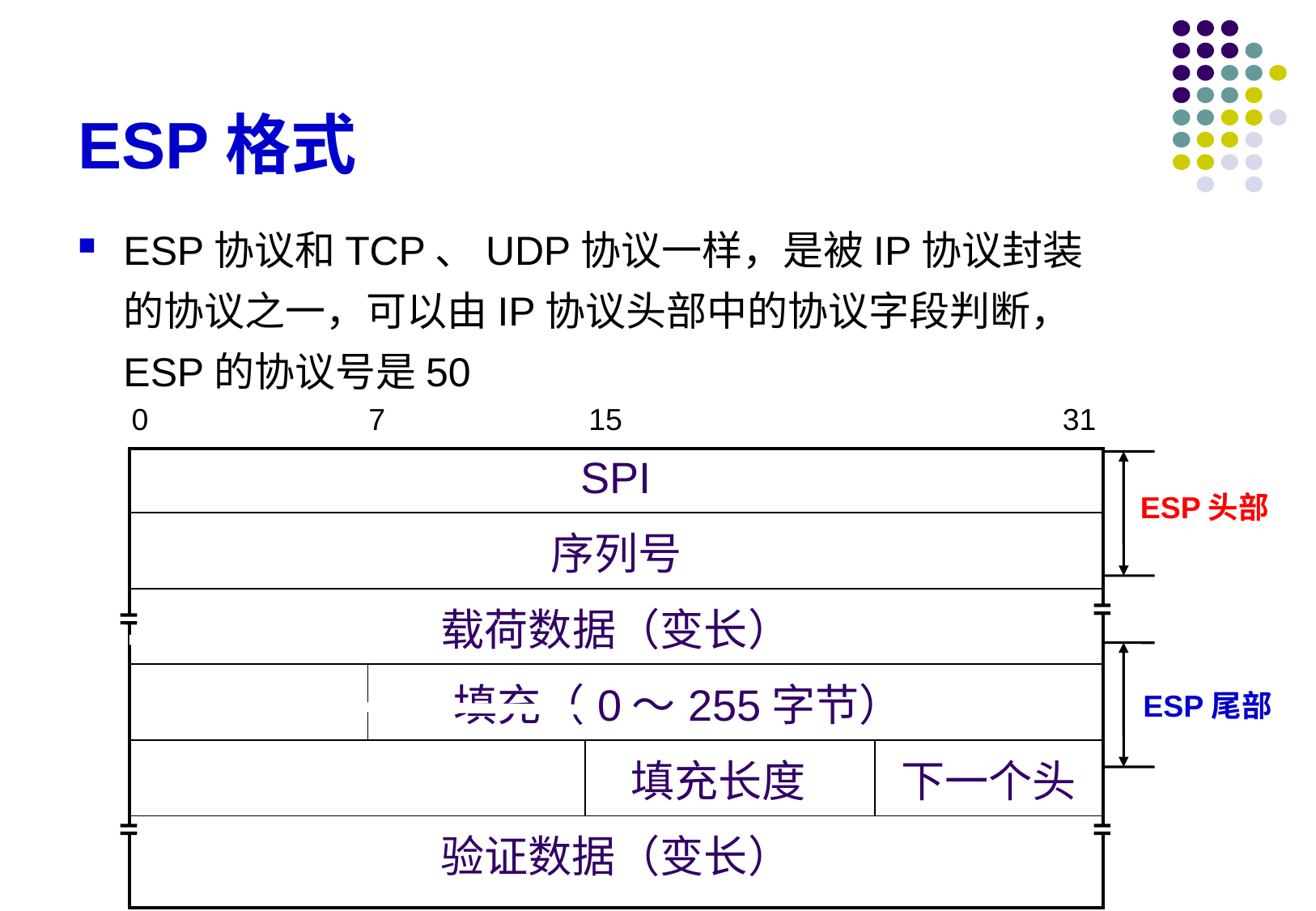

# ESP格式
ESP协议和TCP、UDP协议一样，是被IP协议封装的协议之一，可以由IP协议头部中的协议字段判断，ESP的协议号是50
0                          7                        15                                                    31

ESP头部

ESP尾部

| SPI |  |  |  |
| --- | --- | --- | --- |
| 序列号 |  |  |  |
| 载荷数据（变长） |  |  |  |
|  | 填充（0～255字节） |  |  |
|  |  | 填充长度 | 下一个头 |
| 验证数据（变长） |  |  |  |